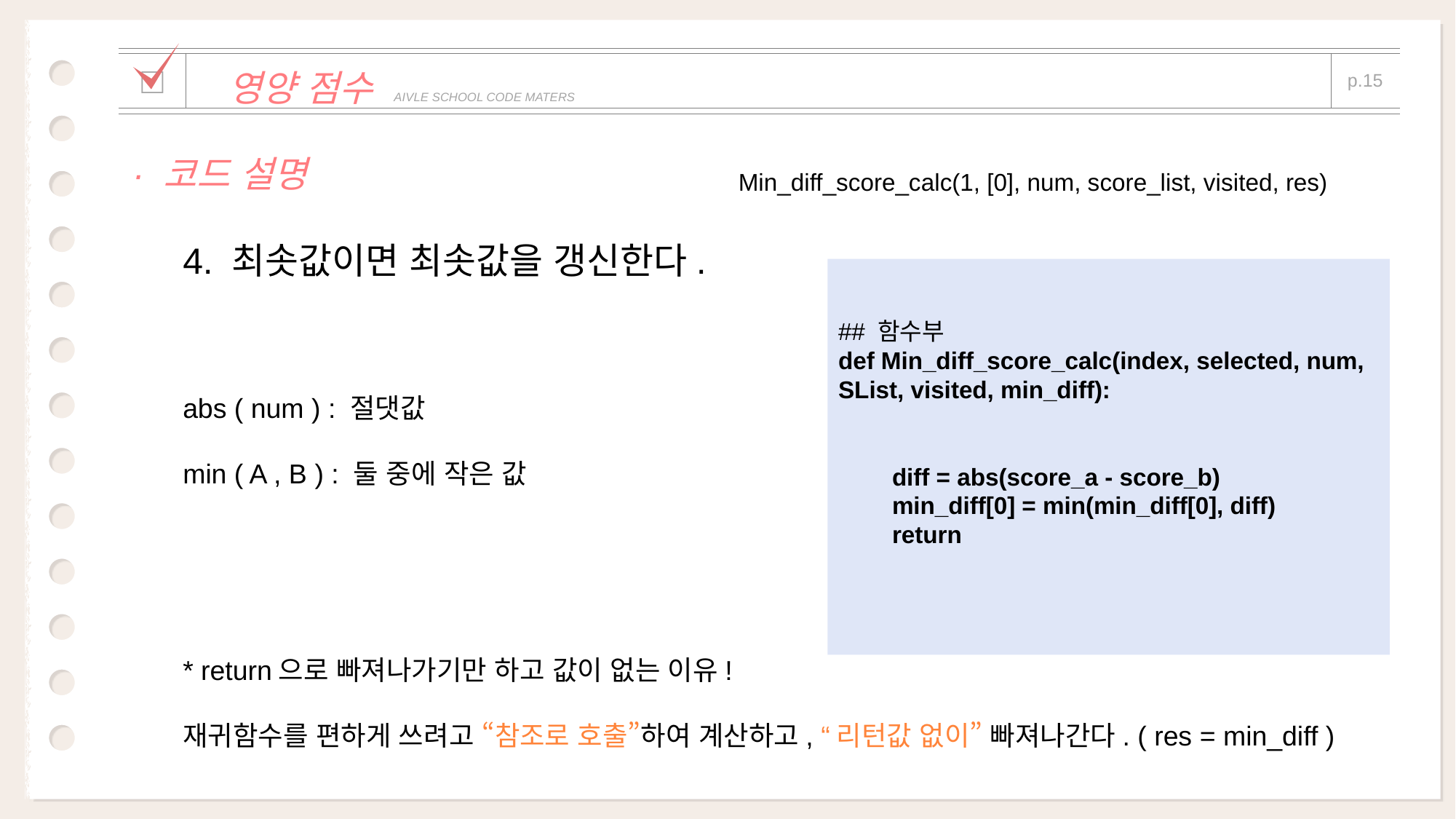

|  |  |  |
| --- | --- | --- |
| □ | 영양 점수 AIVLE SCHOOL CODE MATERS | p.15 |
|  |  |  |
· 코드 설명
Min_diff_score_calc(1, [0], num, score_list, visited, res)
4. 최솟값이면 최솟값을 갱신한다.

abs ( num ) : 절댓값

min ( A , B ) : 둘 중에 작은 값

* return으로 빠져나가기만 하고 값이 없는 이유!

재귀함수를 편하게 쓰려고 “참조로 호출”하여 계산하고, “리턴값 없이” 빠져나간다. ( res = min_diff )
## 함수부
def Min_diff_score_calc(index, selected, num, SList, visited, min_diff):

        diff = abs(score_a - score_b)
        min_diff[0] = min(min_diff[0], diff)
        return